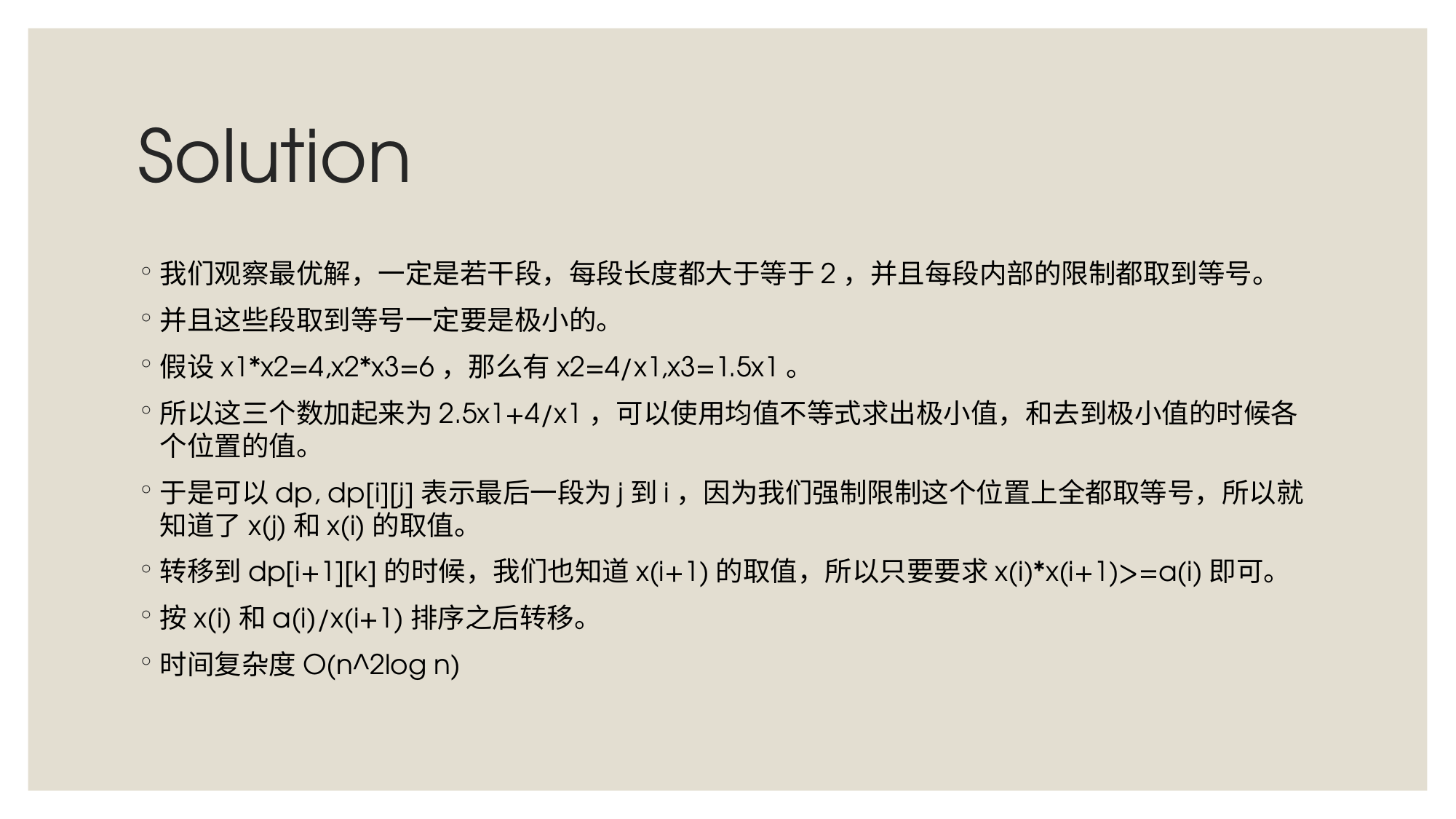

# Solution
我们观察最优解，一定是若干段，每段长度都大于等于2，并且每段内部的限制都取到等号。
并且这些段取到等号一定要是极小的。
假设x1*x2=4,x2*x3=6，那么有x2=4/x1,x3=1.5x1。
所以这三个数加起来为2.5x1+4/x1，可以使用均值不等式求出极小值，和去到极小值的时候各个位置的值。
于是可以dp, dp[i][j]表示最后一段为j到i，因为我们强制限制这个位置上全都取等号，所以就知道了x(j)和x(i)的取值。
转移到dp[i+1][k]的时候，我们也知道x(i+1)的取值，所以只要要求x(i)*x(i+1)>=a(i)即可。
按x(i)和a(i)/x(i+1)排序之后转移。
时间复杂度O(n^2log n)